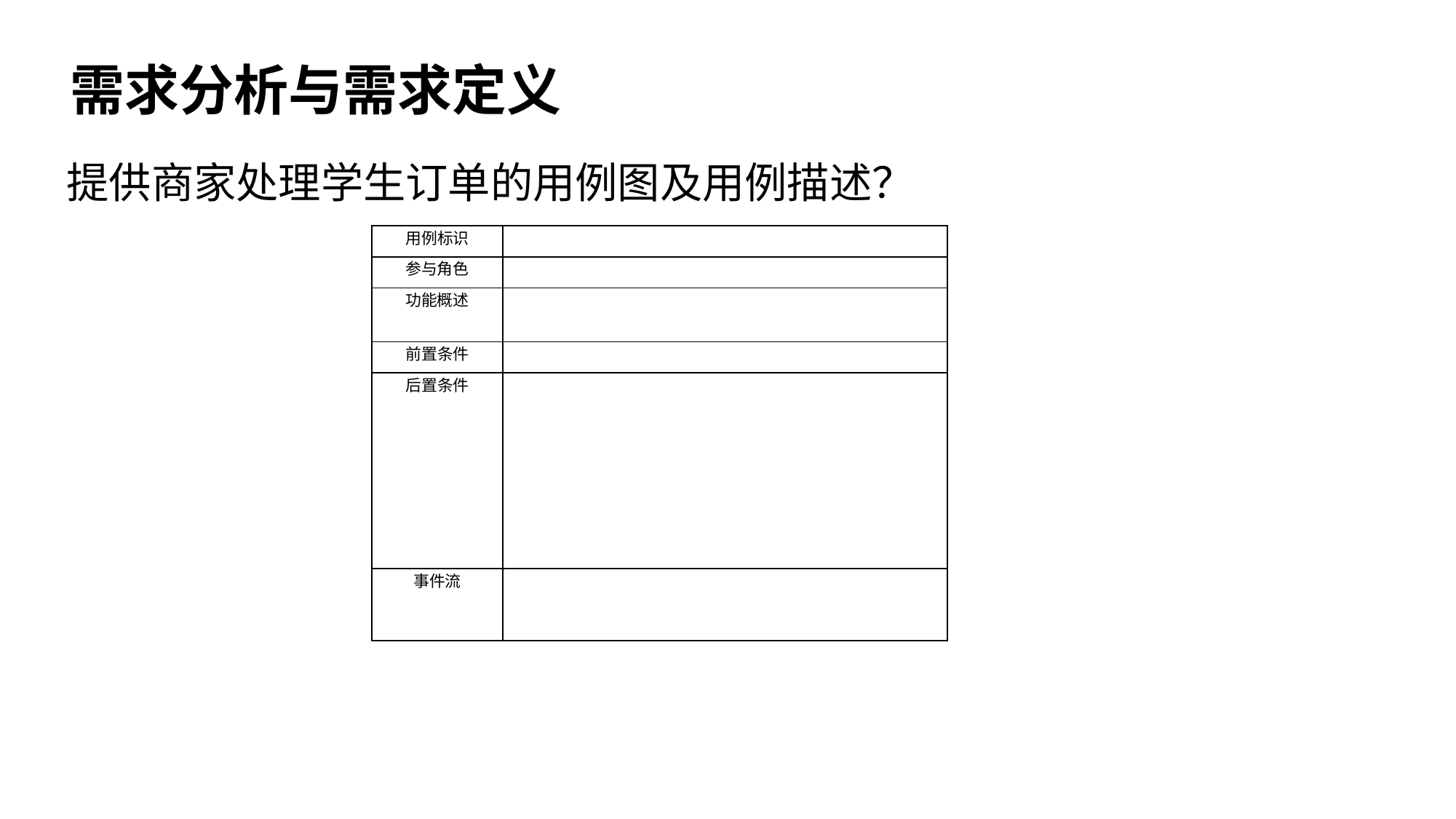

需求分析与需求定义
提供商家处理学生订单的用例图及用例描述？
| 用例标识 |  |
| --- | --- |
| 参与角色 |  |
| 功能概述 |  |
| 前置条件 |  |
| 后置条件 |  |
| 事件流 |  |